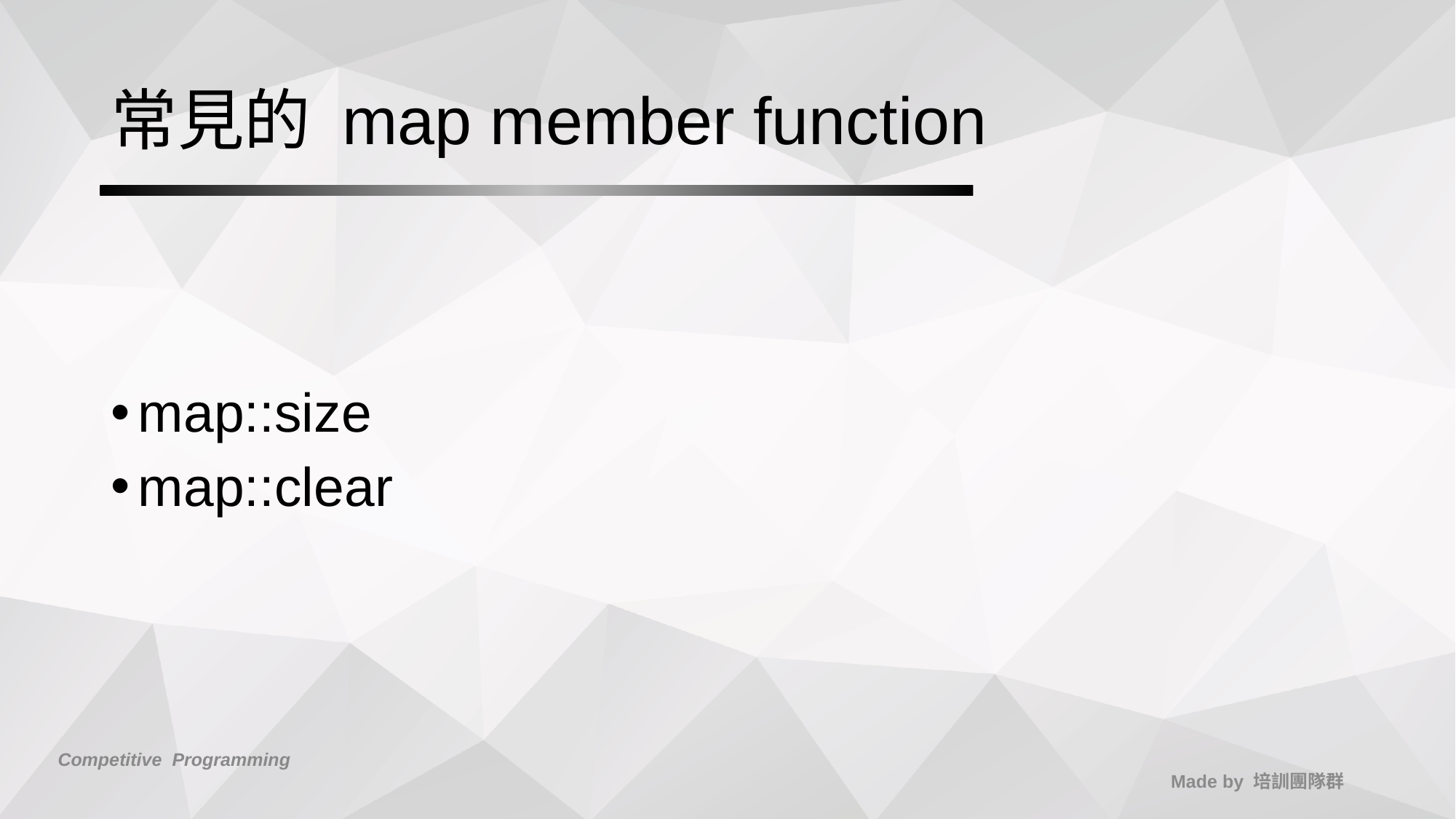

# 常見的 map member function
map::size
map::clear